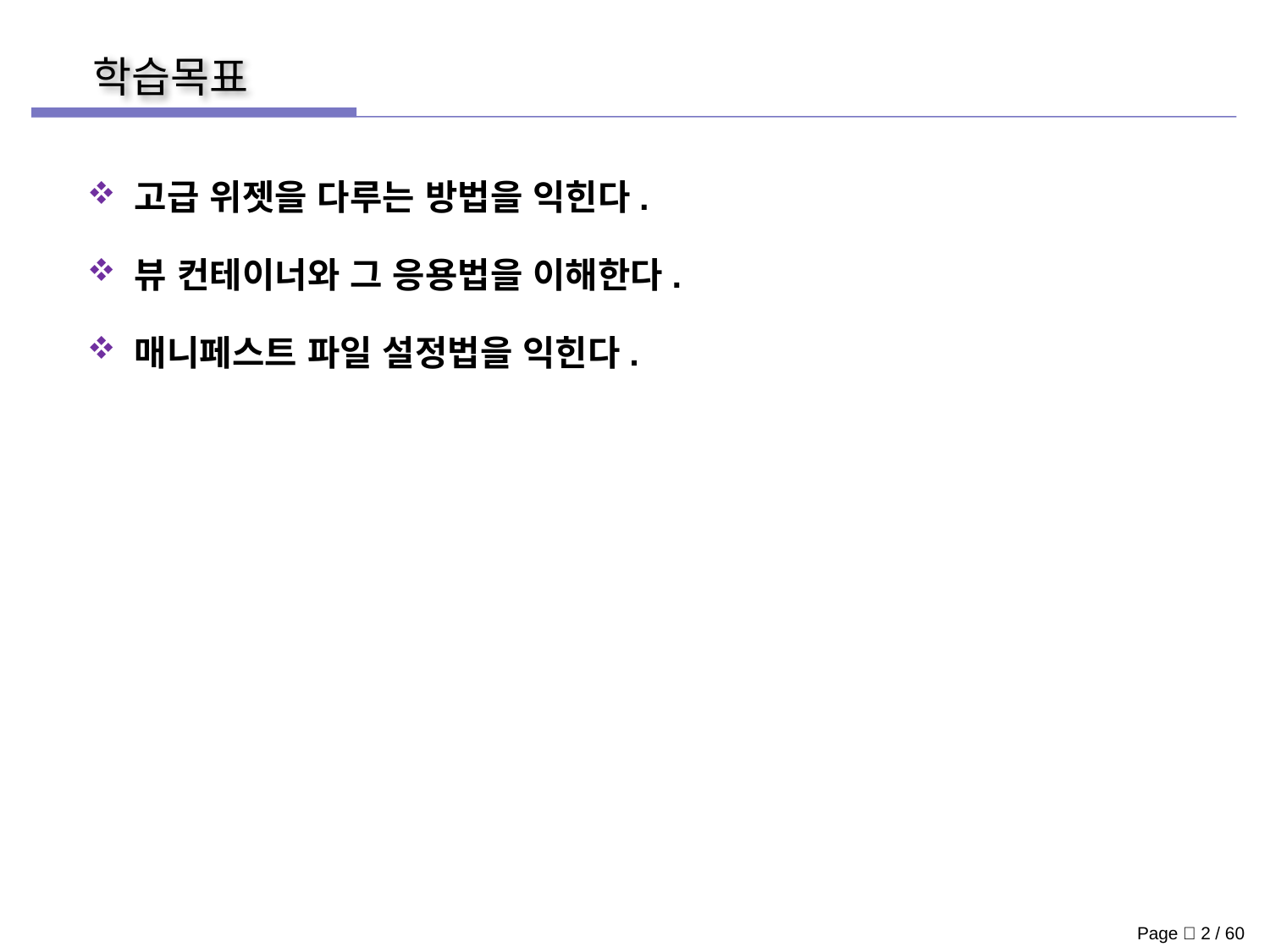

고급 위젯을 다루는 방법을 익힌다.
 뷰 컨테이너와 그 응용법을 이해한다.
 매니페스트 파일 설정법을 익힌다.